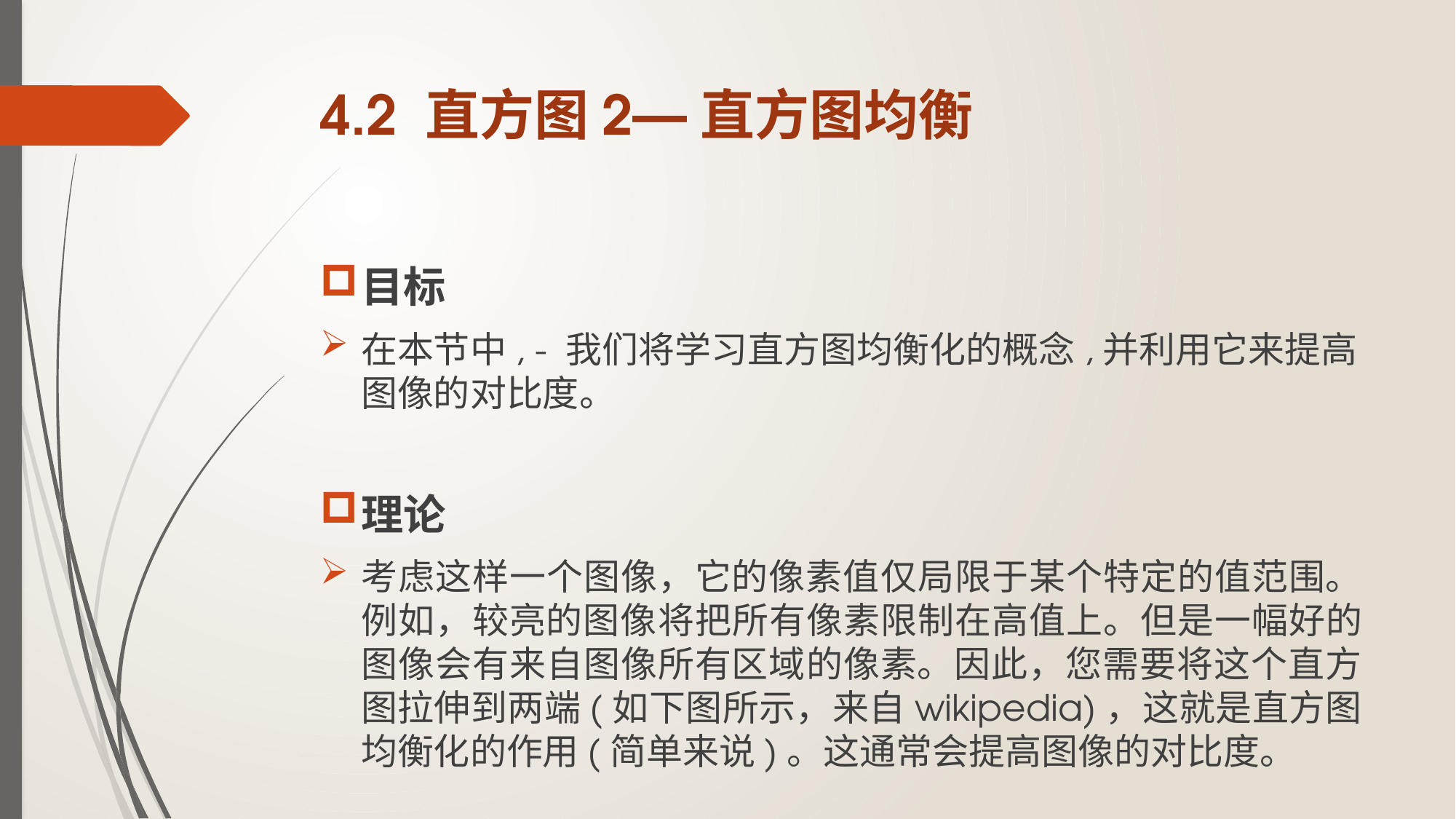

# 4.2 直方图2—直方图均衡
目标
在本节中, - 我们将学习直方图均衡化的概念,并利用它来提高图像的对比度。

理论
考虑这样一个图像，它的像素值仅局限于某个特定的值范围。例如，较亮的图像将把所有像素限制在高值上。但是一幅好的图像会有来自图像所有区域的像素。因此，您需要将这个直方图拉伸到两端(如下图所示，来自wikipedia)，这就是直方图均衡化的作用(简单来说)。这通常会提高图像的对比度。